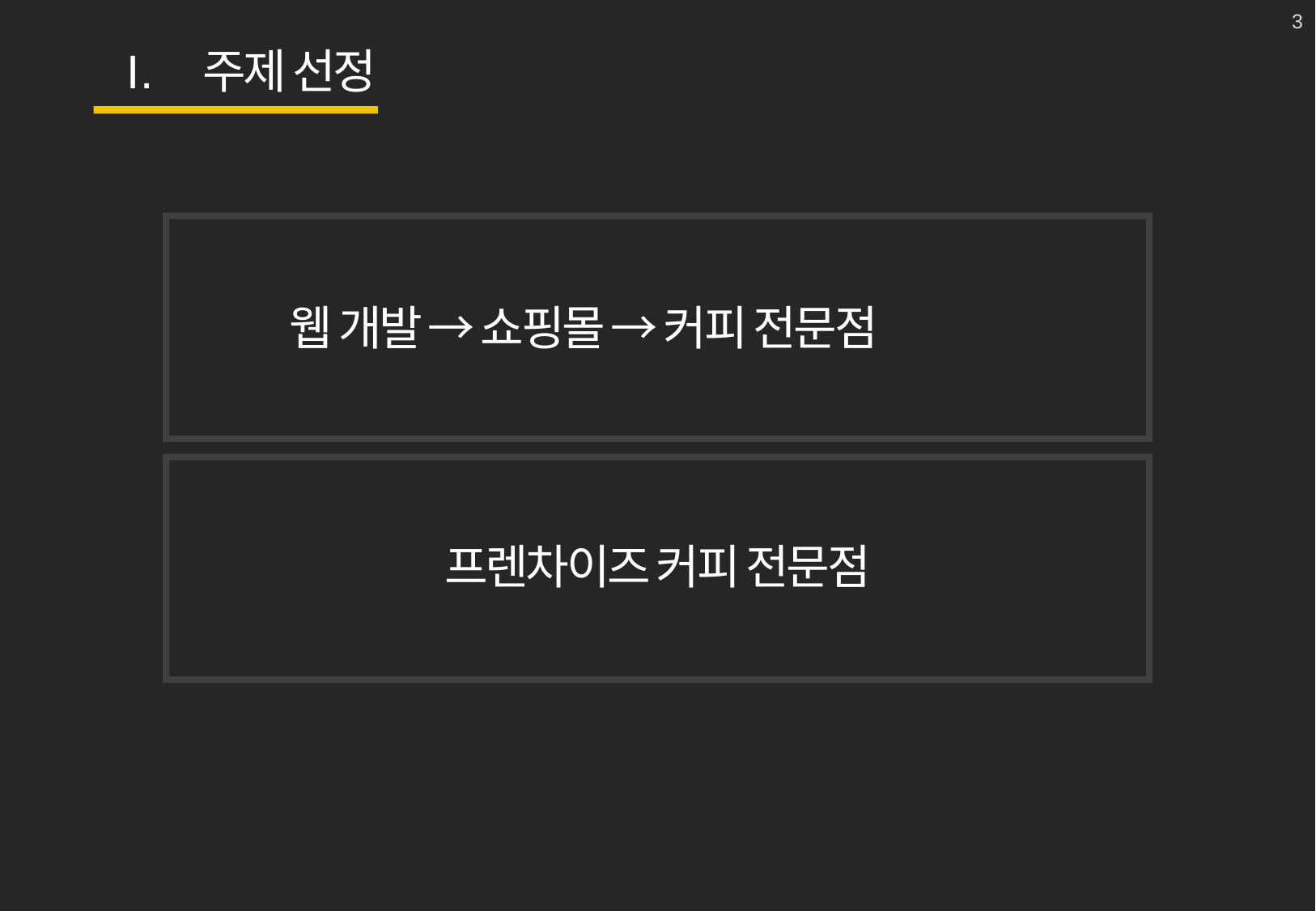

3
주제 선정

웹 개발 → 쇼핑몰 → 커피 전문점
프렌차이즈 커피 전문점